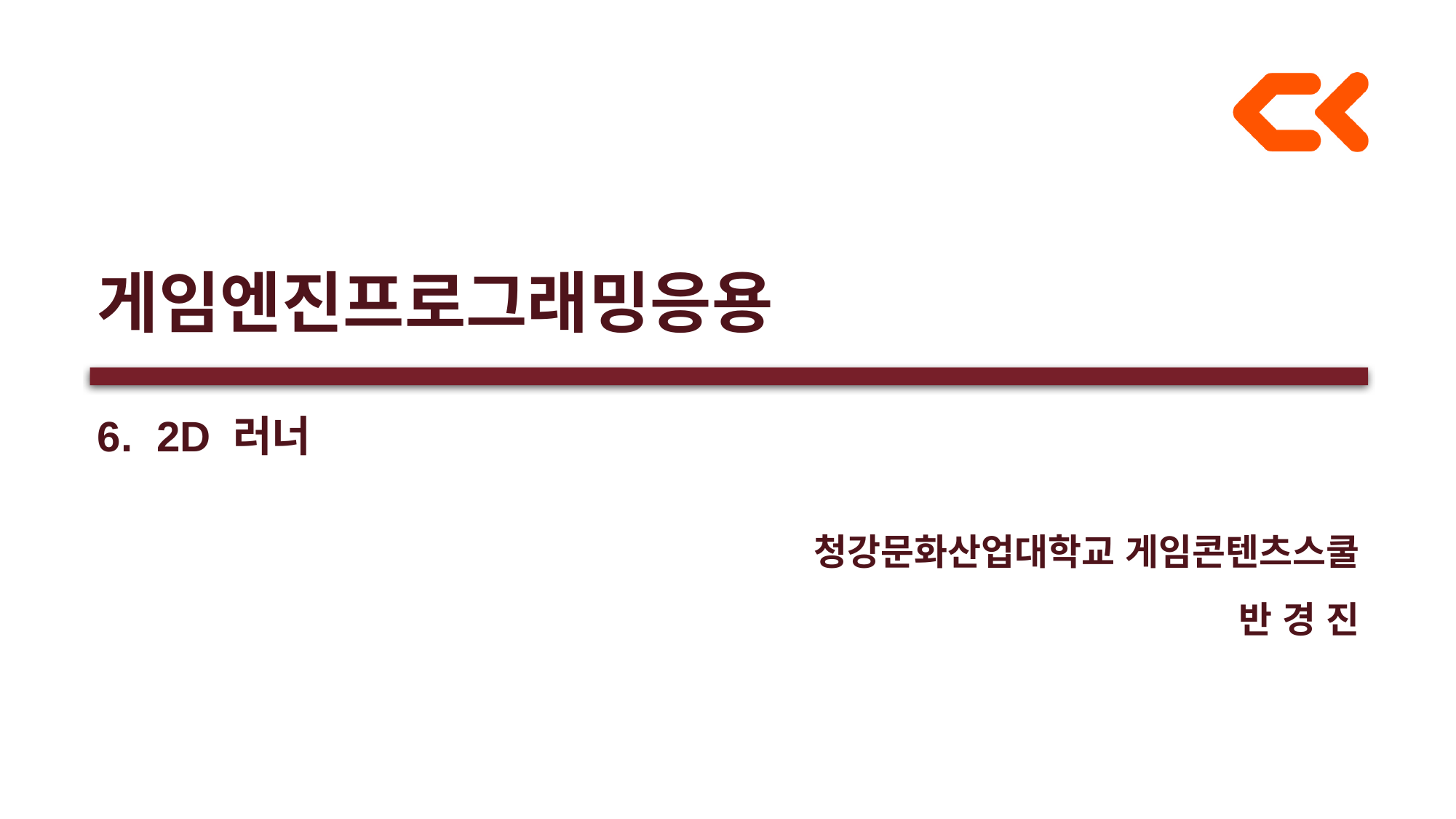

# 게임엔진프로그래밍응용
6.  2D 러너
청강문화산업대학교 게임콘텐츠스쿨

반 경 진